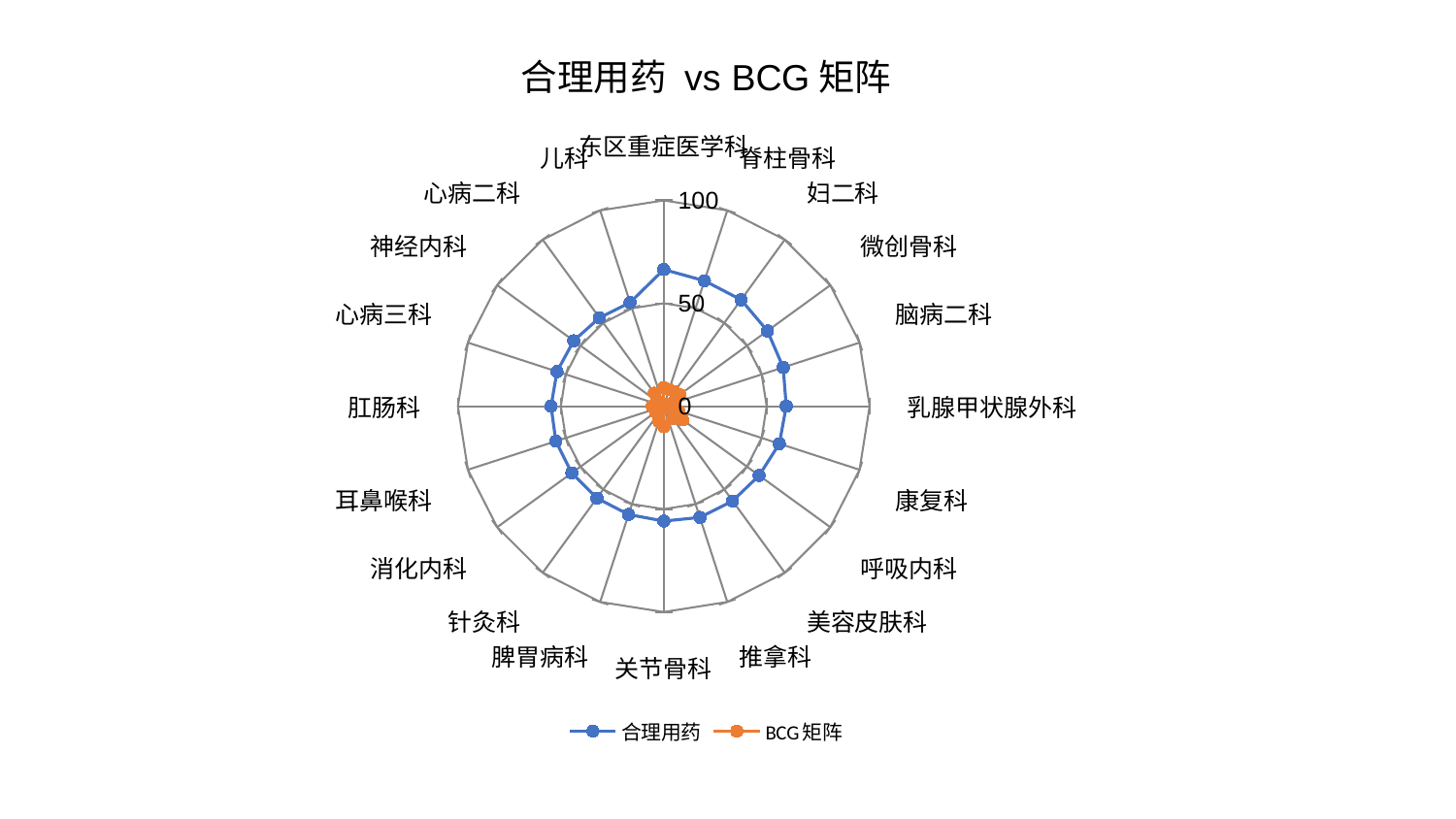

### Chart: 合理用药 vs BCG矩阵

| Category | 合理用药 | BCG矩阵 |
|---|---|---|
| 东区重症医学科 | 66.40275853204902 | 9.054250300842199 |
| 脊柱骨科 | 64.07695150608272 | 8.504320795077899 |
| 妇二科 | 63.90587396861257 | 8.813541328768 |
| 微创骨科 | 62.27314110891604 | 9.434446972188987 |
| 脑病二科 | 61.02542539090928 | 2.8737469343877473 |
| 乳腺甲状腺外科 | 59.51042030712701 | 4.814637605846218 |
| 康复科 | 59.056860769024986 | 7.501877452901154 |
| 呼吸内科 | 57.26595770101408 | 11.303541260479673 |
| 美容皮肤科 | 56.929457849237885 | 7.476154799740833 |
| 推拿科 | 56.822443227579285 | 0.6099431214383699 |
| 关节骨科 | 55.837486370501125 | 9.917092878349152 |
| 脾胃病科 | 55.339707975446615 | 7.777872042204778 |
| 针灸科 | 55.237845307934684 | 1.7577060182441293 |
| 消化内科 | 55.21313928971283 | 4.9271257965424855 |
| 耳鼻喉科 | 55.108491997072505 | 2.014351301468059 |
| 肛肠科 | 54.74370149963262 | 5.617520335964519 |
| 心病三科 | 54.52349413146682 | 4.359127164700722 |
| 神经内科 | 54.08054494442165 | 3.8399753132040813 |
| 心病二科 | 53.12870481424645 | 7.795589710541924 |
| 儿科 | 52.9723187951036 | 1.1793486053183697 |
56